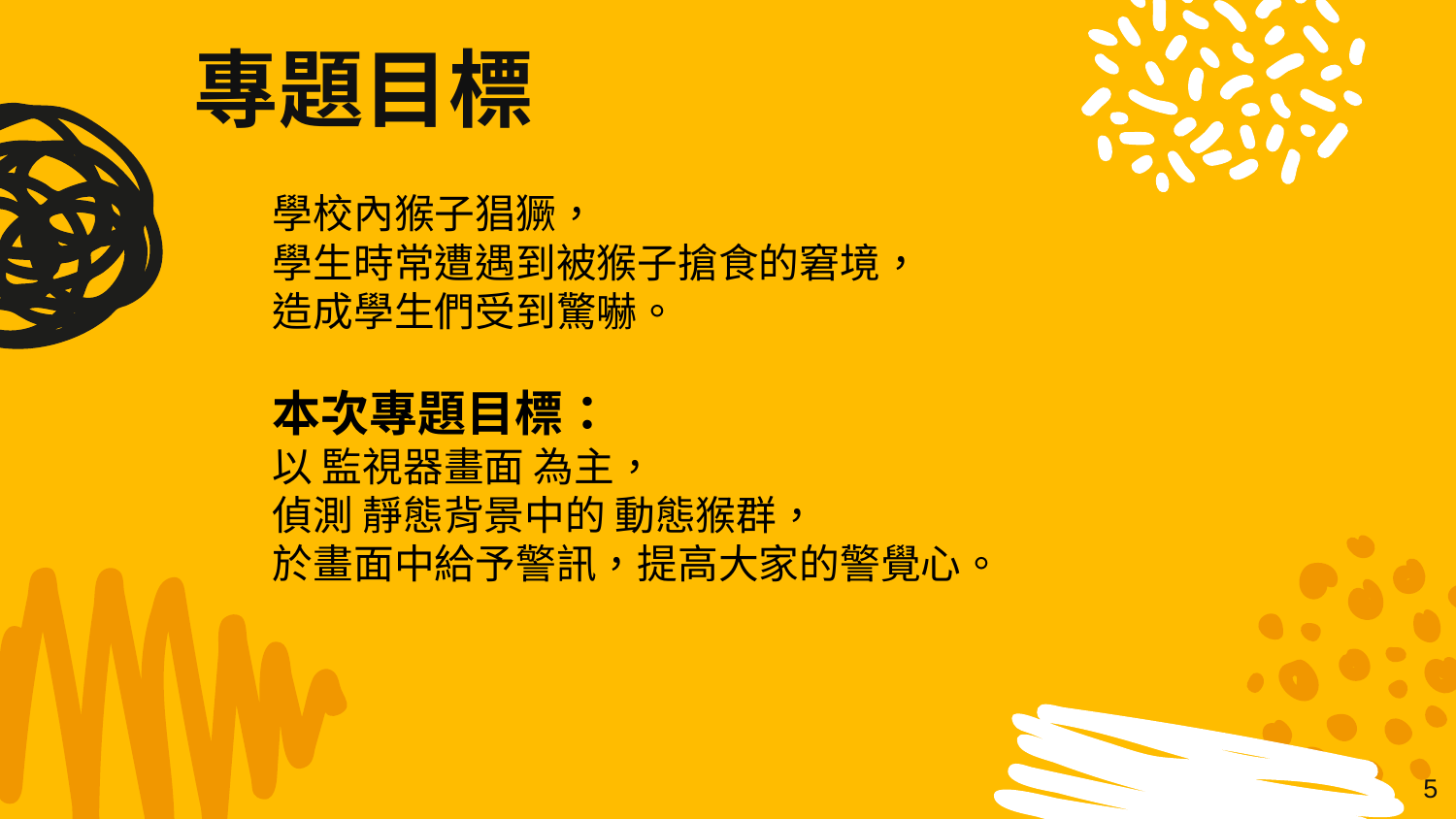

專題目標
學校內猴子猖獗，
學生時常遭遇到被猴子搶食的窘境，
造成學生們受到驚嚇。

本次專題目標：
以 監視器畫面 為主，
偵測 靜態背景中的 動態猴群，
於畫面中給予警訊，提高大家的警覺心。
5